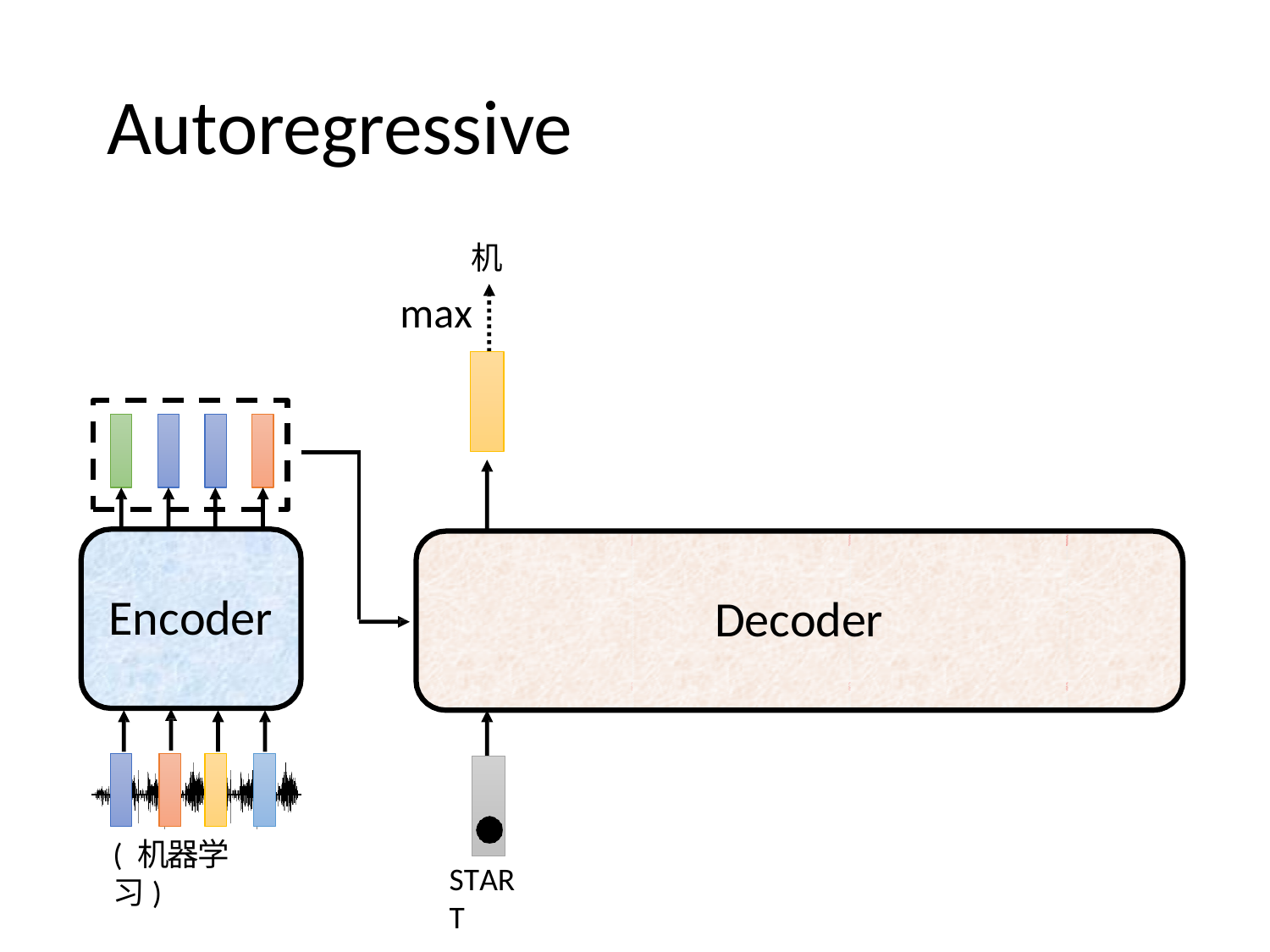

# Autoregressive
机

max

Encoder
Decoder

( 机器学习)
START